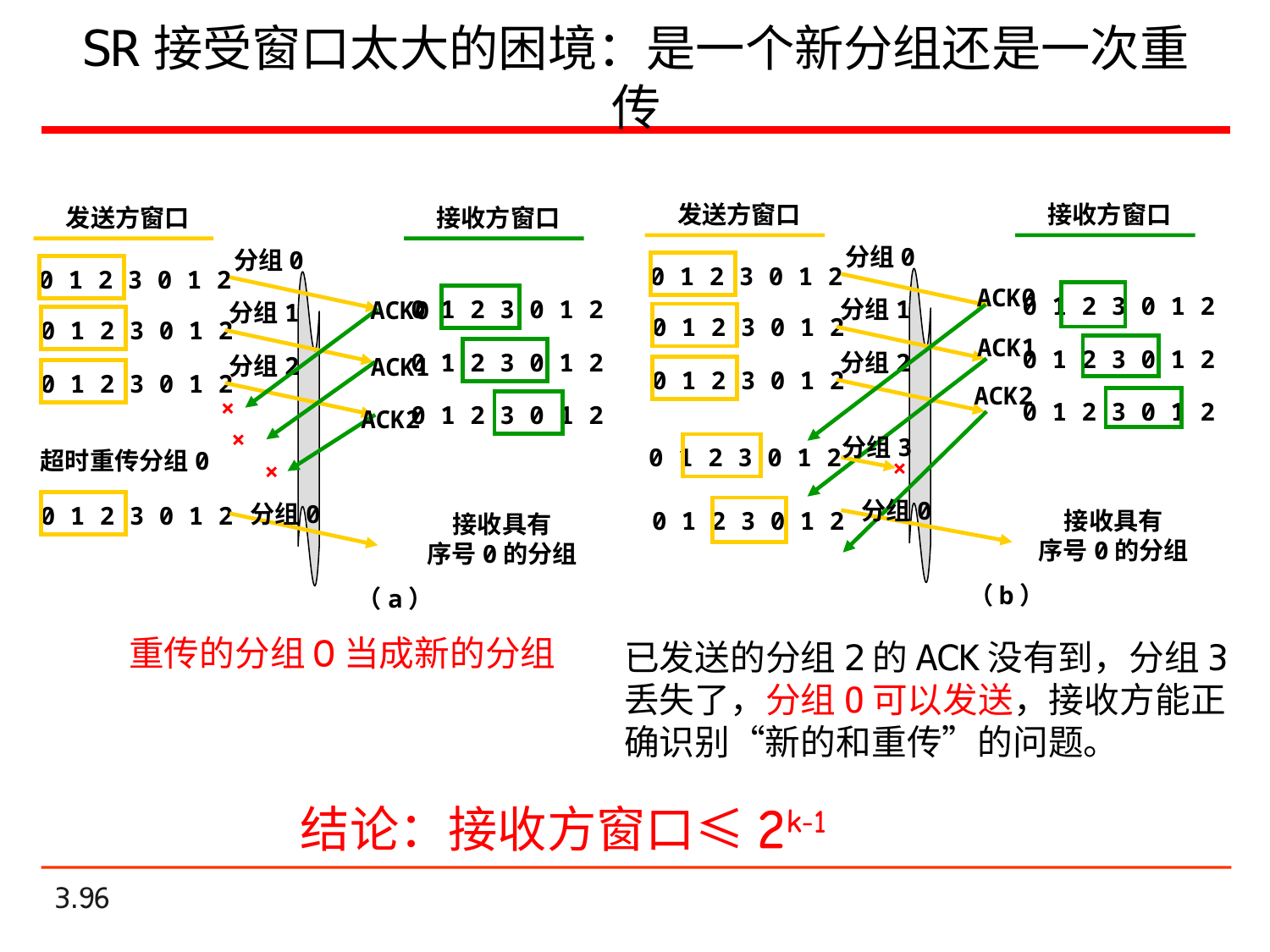

# SR接受窗口太大的困境：是一个新分组还是一次重传
发送方窗口
接收方窗口

分组0

0 1 2 3 0 1 2

ACK0

0 1 2 3 0 1 2
分组1

0 1 2 3 0 1 2
ACK1

0 1 2 3 0 1 2
分组2

0 1 2 3 0 1 2

ACK2

0 1 2 3 0 1 2

分组3

0 1 2 3 0 1 2
×

分组0

0 1 2 3 0 1 2
接收具有
序号0的分组

（b）
发送方窗口
接收方窗口

分组0

0 1 2 3 0 1 2

0 1 2 3 0 1 2
ACK0
分组1

0 1 2 3 0 1 2

0 1 2 3 0 1 2
分组2
ACK1

0 1 2 3 0 1 2

×

0 1 2 3 0 1 2
ACK2

×
超时重传分组0
×

分组0
0 1 2 3 0 1 2
接收具有
序号0的分组

（a）
重传的分组0当成新的分组
已发送的分组2的ACK没有到，分组3丢失了，分组0可以发送，接收方能正确识别“新的和重传”的问题。
结论：接收方窗口≤2k-1